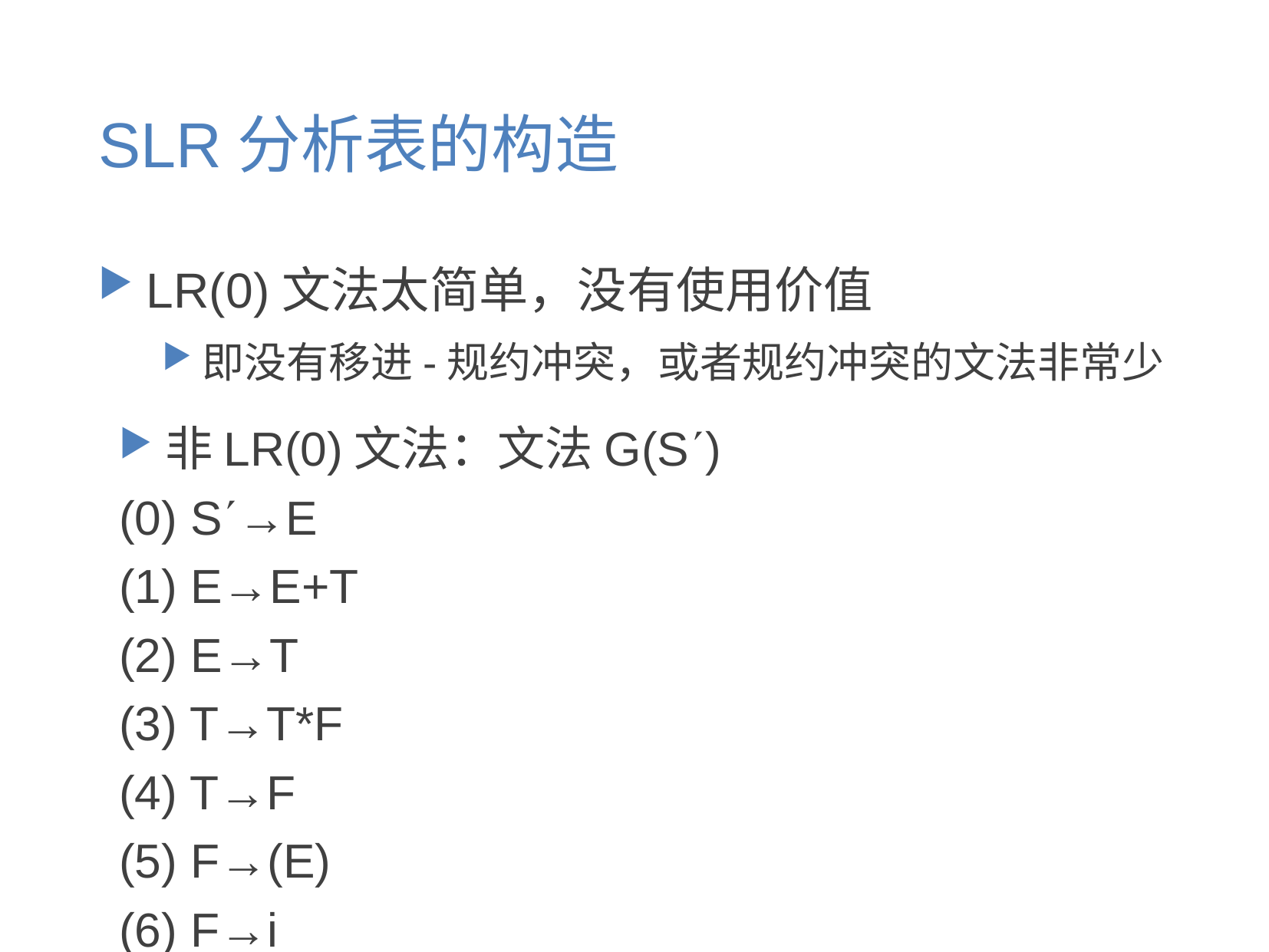

# SLR分析表的构造
LR(0)文法太简单，没有使用价值
即没有移进-规约冲突，或者规约冲突的文法非常少
非LR(0)文法：文法G(S′)
(0) S′→E
(1) E→E+T
(2) E→T
(3) T→T*F
(4) T→F
(5) F→(E)
(6) F→i